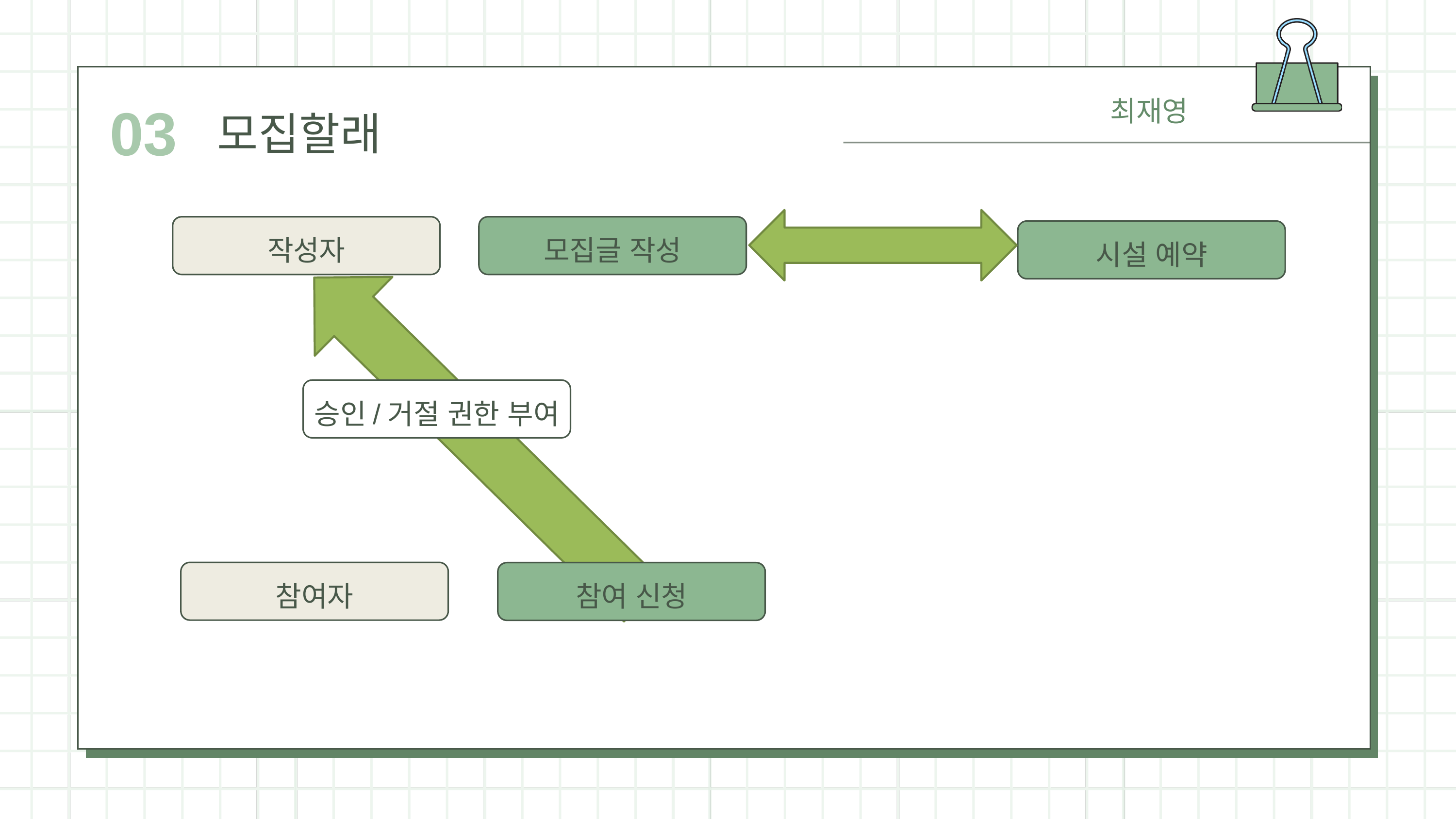

03
모집할래

최재영

작성자

모집글 작성

시설 예약

승인/거절 권한 부여

참여자

참여 신청